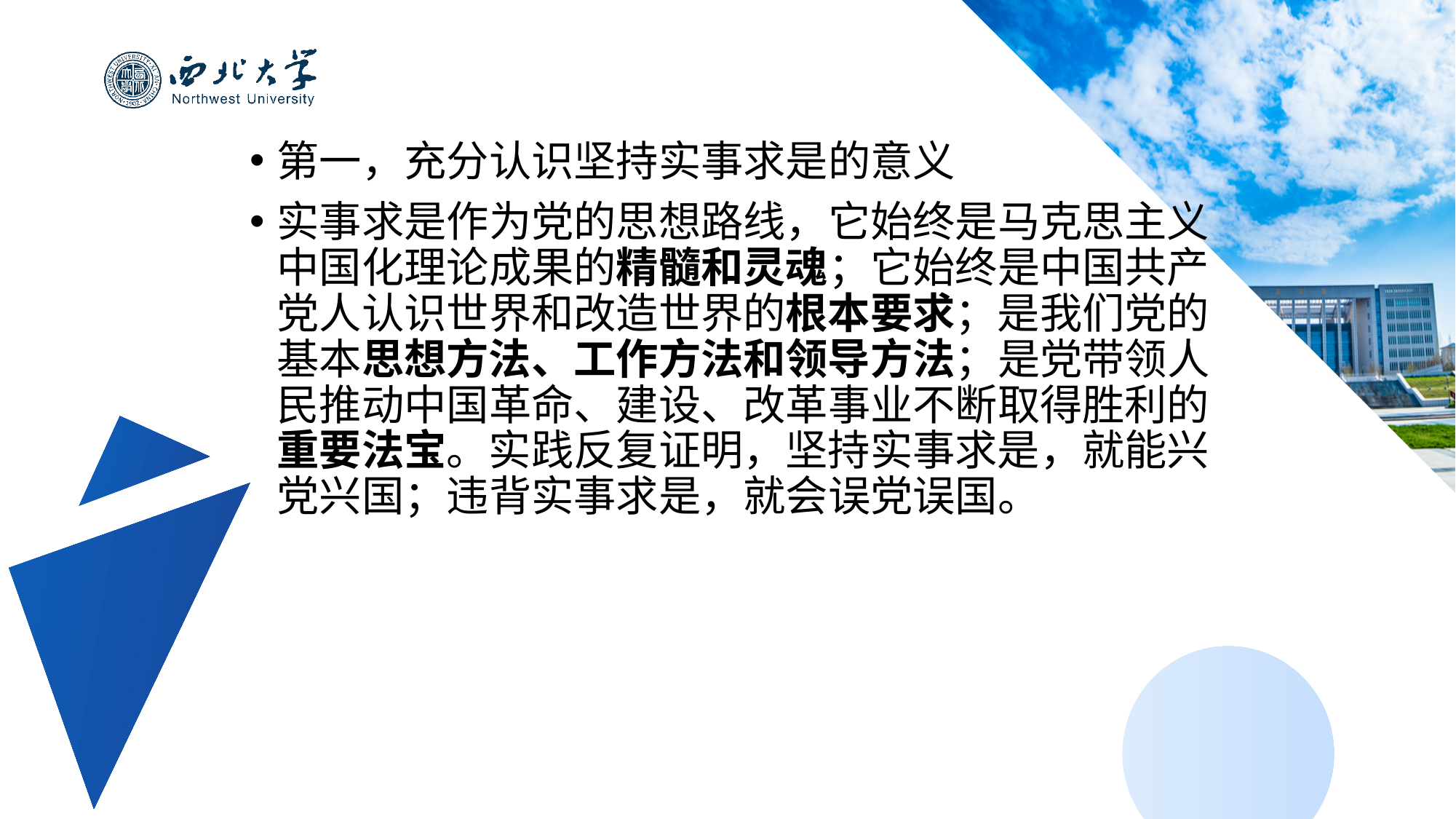

第一，充分认识坚持实事求是的意义
实事求是作为党的思想路线，它始终是马克思主义中国化理论成果的精髓和灵魂；它始终是中国共产党人认识世界和改造世界的根本要求；是我们党的基本思想方法、工作方法和领导方法；是党带领人民推动中国革命、建设、改革事业不断取得胜利的重要法宝。实践反复证明，坚持实事求是，就能兴党兴国；违背实事求是，就会误党误国。